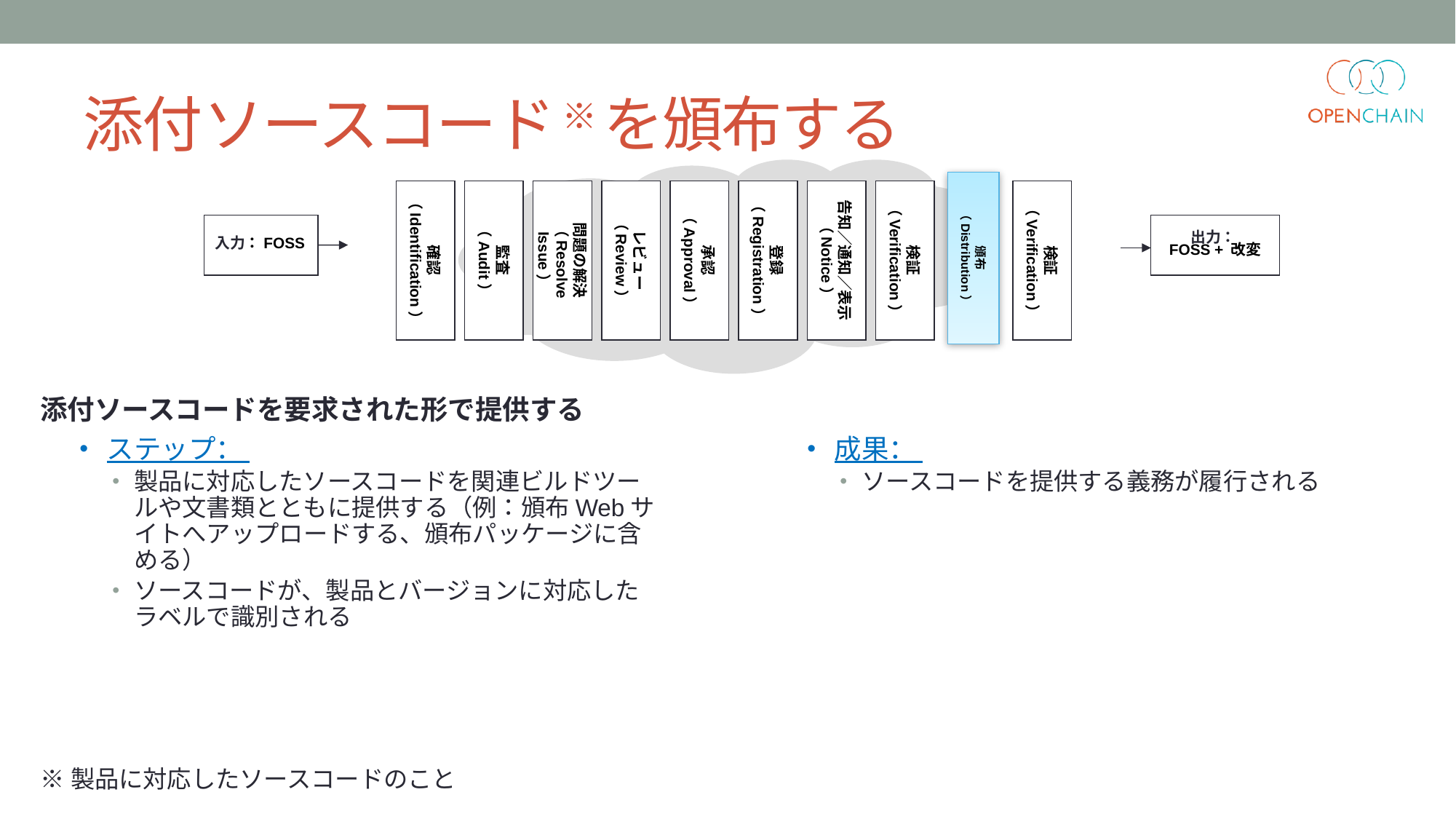

添付ソースコード ※ を頒布する

頒布
（Distribution）
出力：
FOSS + 改変
確認
（Identification）
監査
（Audit）
問題の解決
（Resolve Issue）
レビュー
（Review）
承認
（Approval）
登録
（Registration）
告知／通知／表示（Notice）
検証
（Verification）
検証
（Verification）
入力：FOSS
添付ソースコードを要求された形で提供する
ステップ：
製品に対応したソースコードを関連ビルドツールや文書類とともに提供する（例：頒布Webサイトへアップロードする、頒布パッケージに含める）
ソースコードが、製品とバージョンに対応したラベルで識別される

成果：
ソースコードを提供する義務が履行される

※製品に対応したソースコードのこと